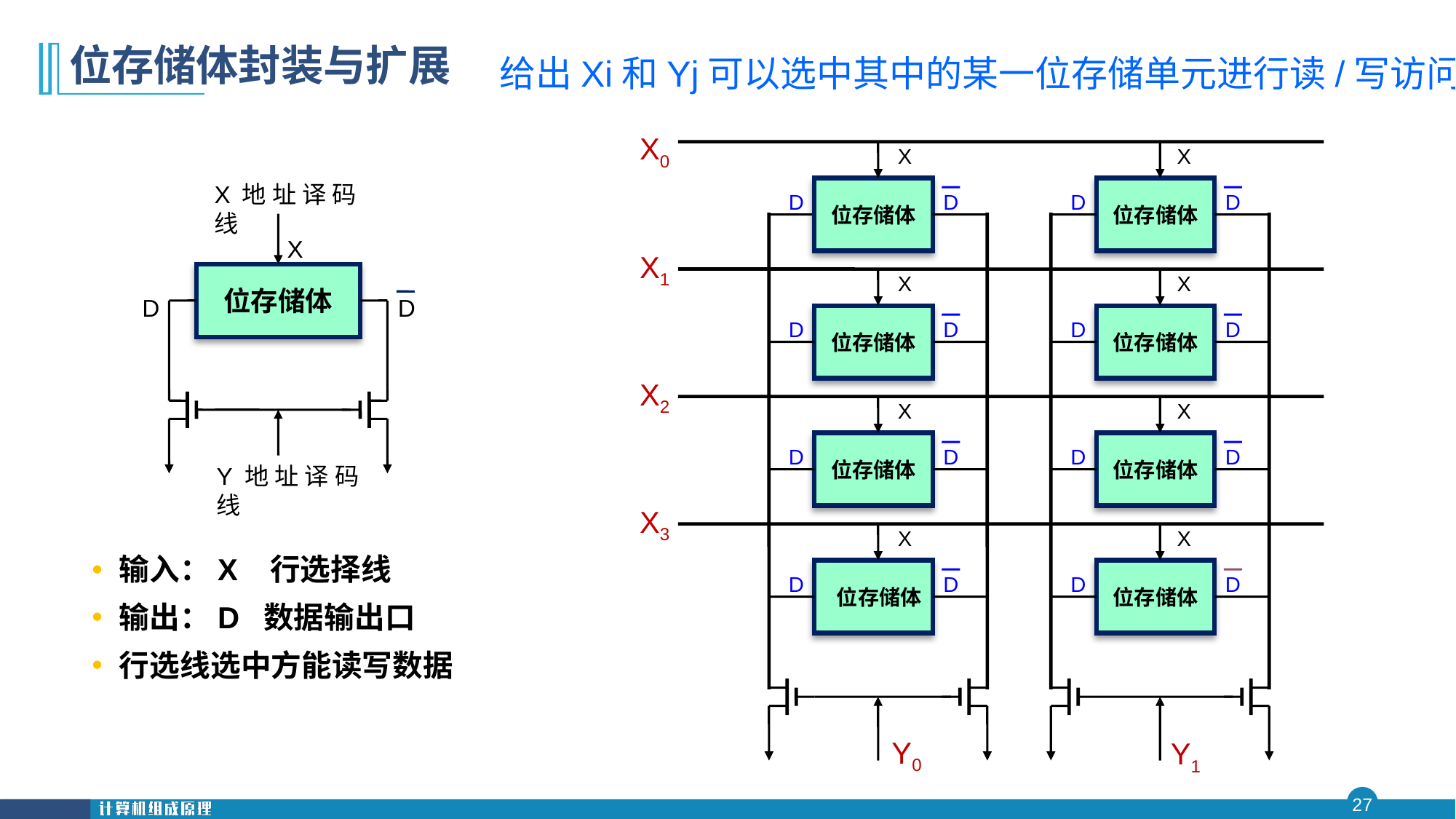

# 位存储体封装与扩展
给出Xi和Yj可以选中其中的某一位存储单元进行读/写访问
X0

X
位存储体
D
D

X
位存储体
D
D

X
位存储体
D
D

X
位存储体
D
D

X
位存储体
D
D

X地址译码线

X
位存储体
D
D

Y地址译码线

X1

X
位存储体
D
D

X2

X
位存储体
D
D

X3

X
位存储体
D
D

输入：X   行选择线
输出：D  数据输出口
行选线选中方能读写数据

Y0

Y1